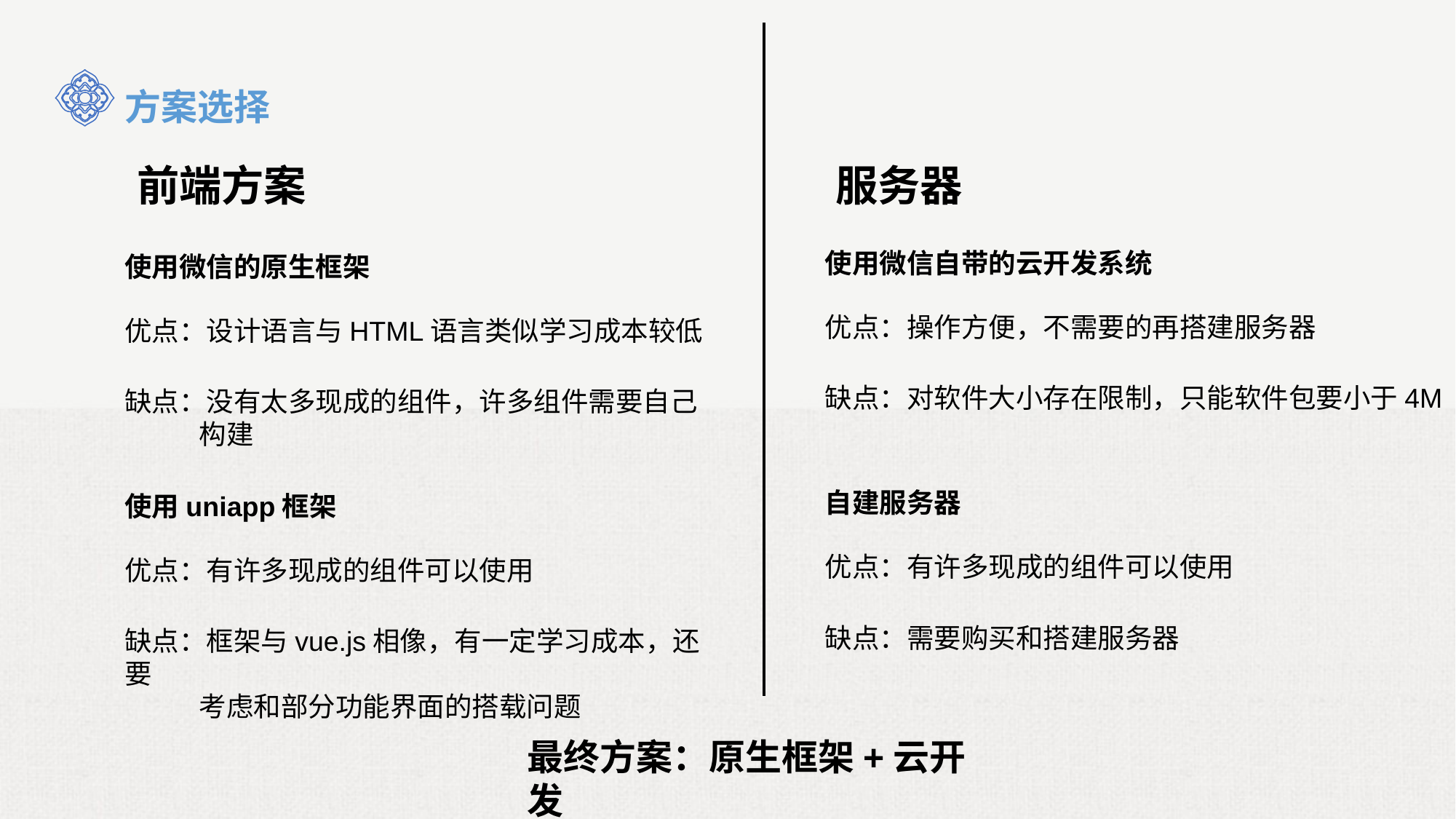

方案选择

前端方案
服务器
使用微信自带的云开发系统
使用微信的原生框架
优点：操作方便，不需要的再搭建服务器
优点：设计语言与HTML语言类似学习成本较低
缺点：对软件大小存在限制，只能软件包要小于4M
缺点：没有太多现成的组件，许多组件需要自己
           构建
自建服务器
使用uniapp框架
优点：有许多现成的组件可以使用
优点：有许多现成的组件可以使用
缺点：需要购买和搭建服务器
缺点：框架与vue.js相像，有一定学习成本，还要
           考虑和部分功能界面的搭载问题
最终方案：原生框架+云开发